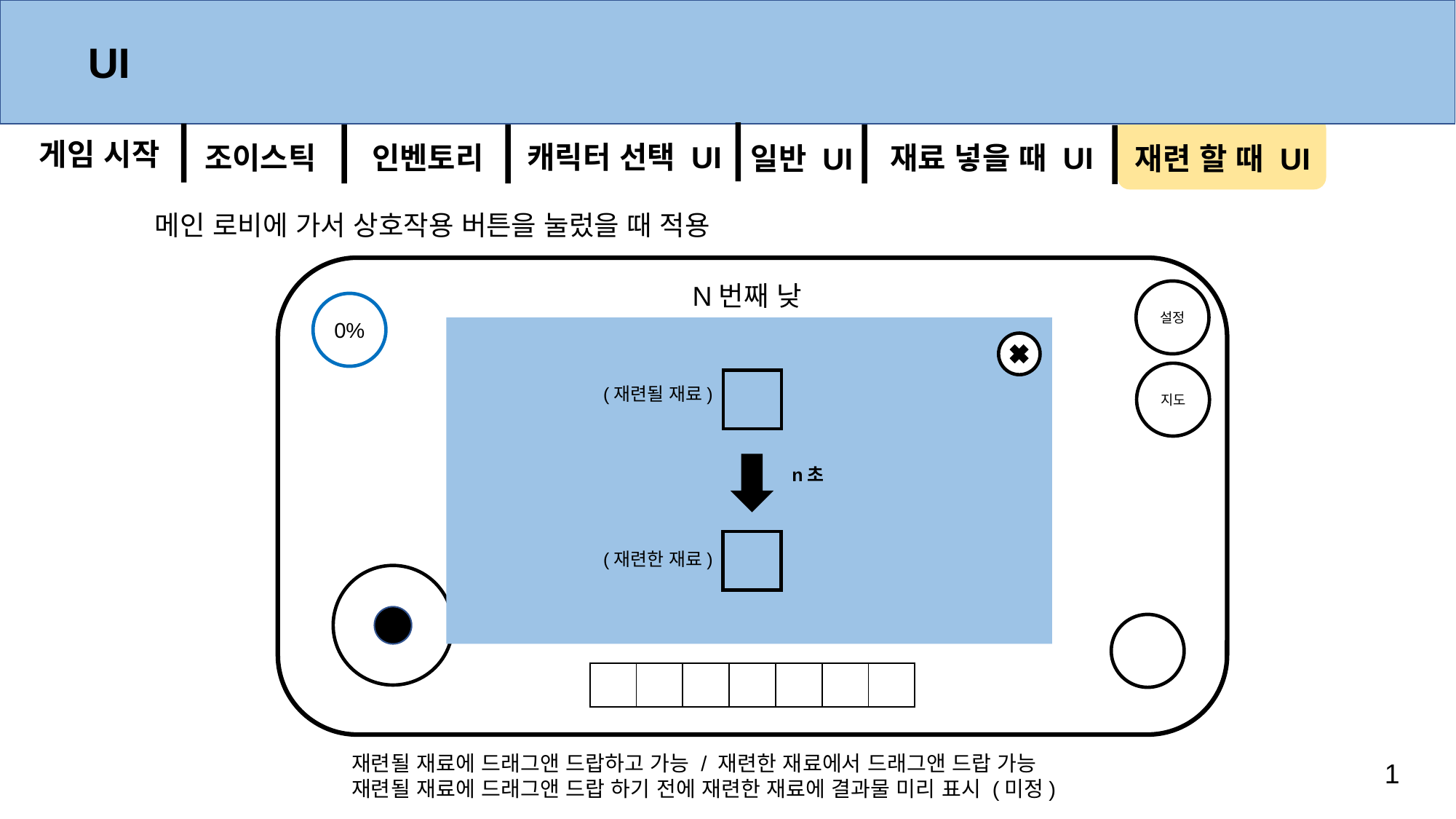

UI

게임 시작
캐릭터 선택 UI
조이스틱
인벤토리
재료 넣을 때 UI
일반 UI
재련 할 때 UI
메인 로비에 가서 상호작용 버튼을 눌렀을 때 적용
N번째 낮
설정

0%

지도

(재련될 재료)

n초

(재련한 재료)

|  |  |  |  |  |  |  |
| --- | --- | --- | --- | --- | --- | --- |
재련될 재료에 드래그앤 드랍하고 가능 / 재련한 재료에서 드래그앤 드랍 가능
재련될 재료에 드래그앤 드랍 하기 전에 재련한 재료에 결과물 미리 표시 (미정)
1